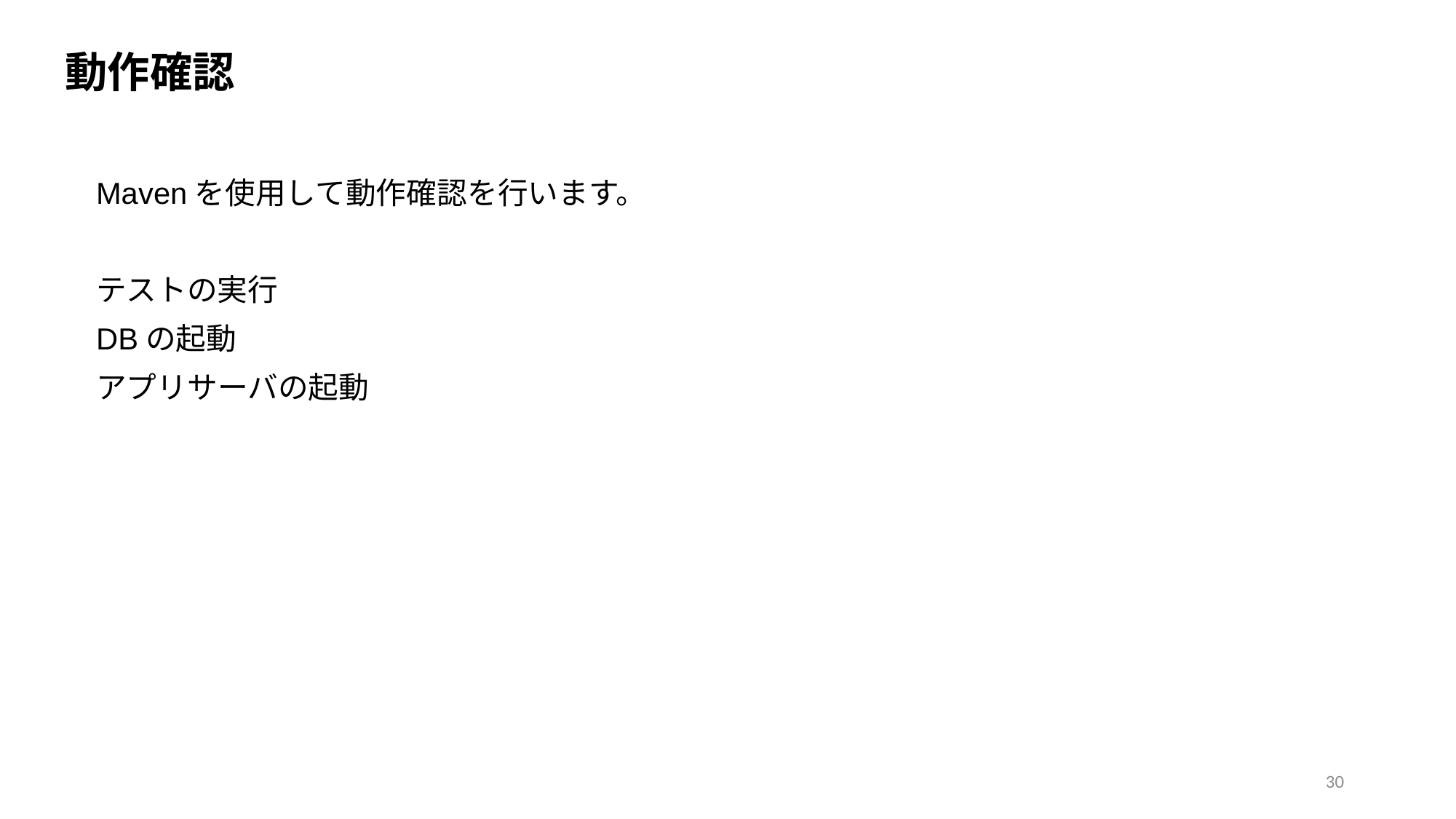

動作確認
Mavenを使用して動作確認を行います。

テストの実行
DBの起動
アプリサーバの起動
30